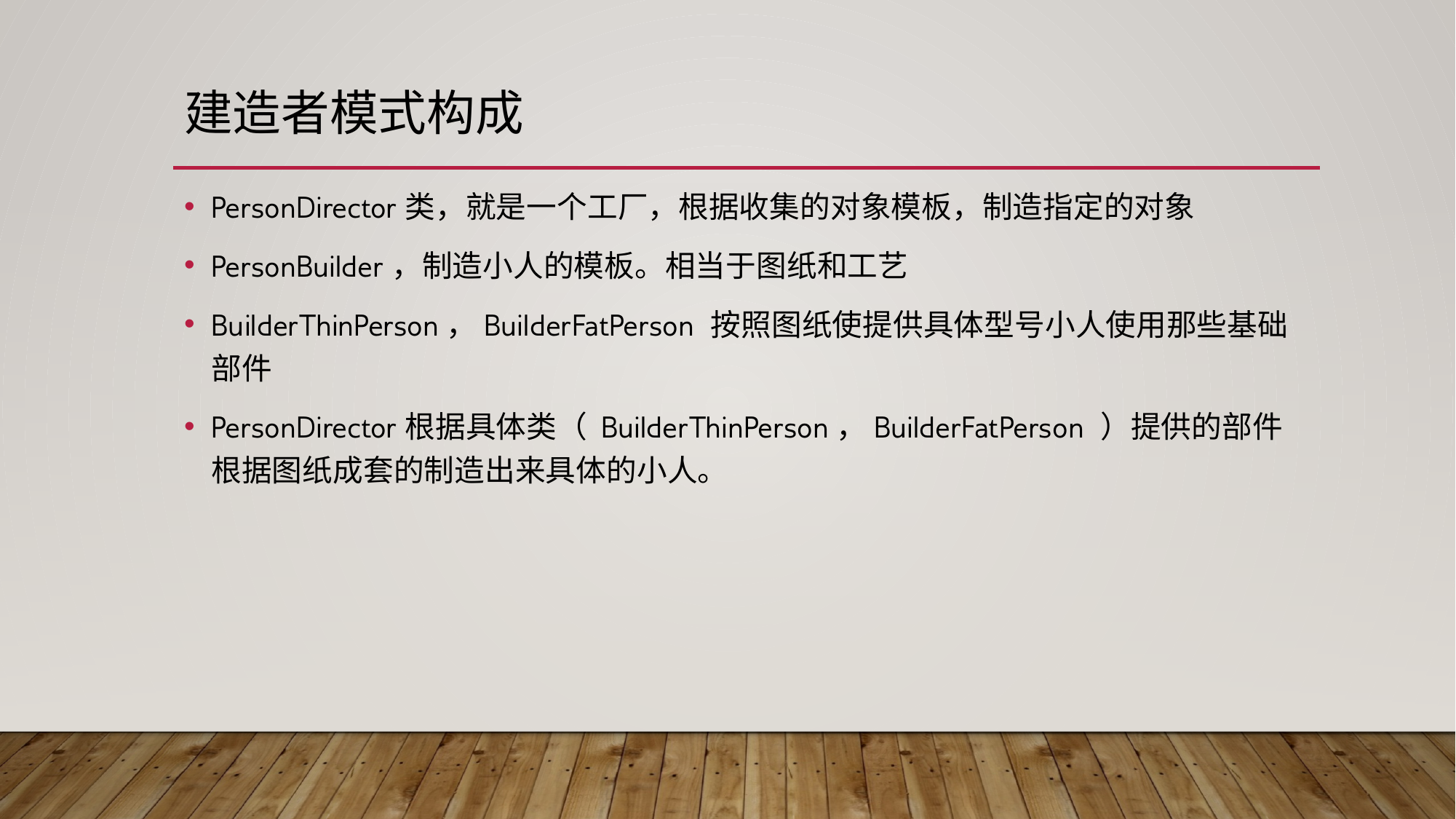

# 建造者模式构成
PersonDirector类，就是一个工厂，根据收集的对象模板，制造指定的对象
PersonBuilder，制造小人的模板。相当于图纸和工艺
BuilderThinPerson，BuilderFatPerson 按照图纸使提供具体型号小人使用那些基础部件
PersonDirector根据具体类（ BuilderThinPerson，BuilderFatPerson ）提供的部件根据图纸成套的制造出来具体的小人。